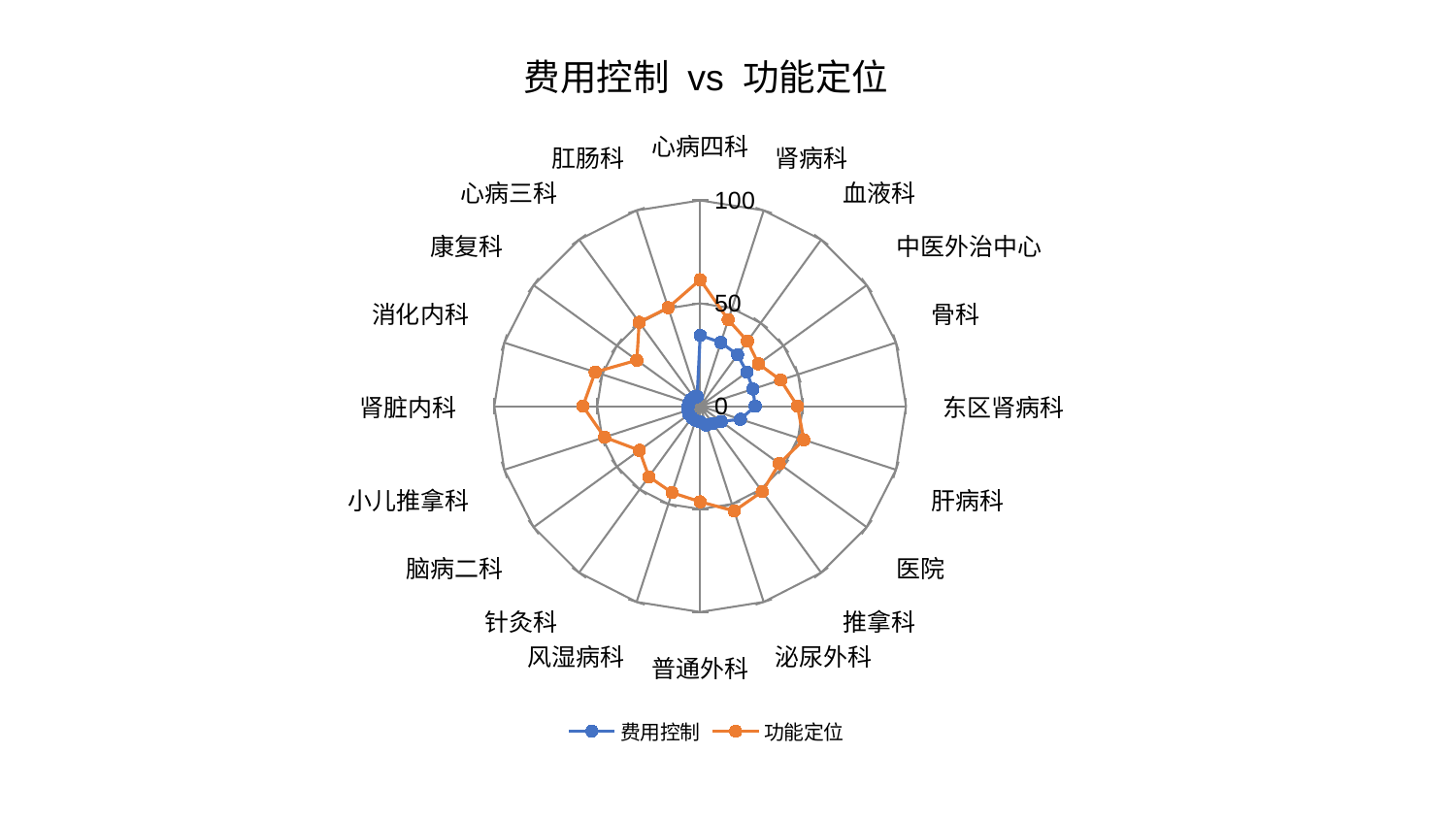

### Chart: 费用控制 vs 功能定位

| Category | 费用控制 | 功能定位 |
|---|---|---|
| 心病四科 | 34.427144403428244 | 61.4562444520834 |
| 肾病科 | 32.56311745736739 | 44.1483171121283 |
| 血液科 | 30.899519948864118 | 39.07758999792963 |
| 中医外治中心 | 28.09004056720858 | 35.026172619500365 |
| 骨科 | 26.937308588173707 | 41.12222139731666 |
| 东区肾病科 | 26.764172832510837 | 47.314203282709045 |
| 肝病科 | 20.586247680956387 | 52.93824771853858 |
| 医院 | 12.653596765535733 | 47.499273120177996 |
| 推拿科 | 10.42193181587477 | 51.30405178277345 |
| 泌尿外科 | 9.643602247169522 | 53.567727334879336 |
| 普通外科 | 7.6421553681069865 | 46.45689016784889 |
| 风湿病科 | 7.262723113139858 | 44.189195464535416 |
| 针灸科 | 6.902819551846507 | 42.36824063743739 |
| 脑病二科 | 6.748649961015865 | 36.48260711090965 |
| 小儿推拿科 | 6.310366706390556 | 48.844093289549456 |
| 肾脏内科 | 5.853914191194315 | 56.937894251305465 |
| 消化内科 | 5.671248000691931 | 53.61628888566057 |
| 康复科 | 5.4745904083545005 | 38.01718155814187 |
| 心病三科 | 5.43778037573704 | 50.382573517506835 |
| 肛肠科 | 4.750288307216526 | 50.34689382795829 |
43